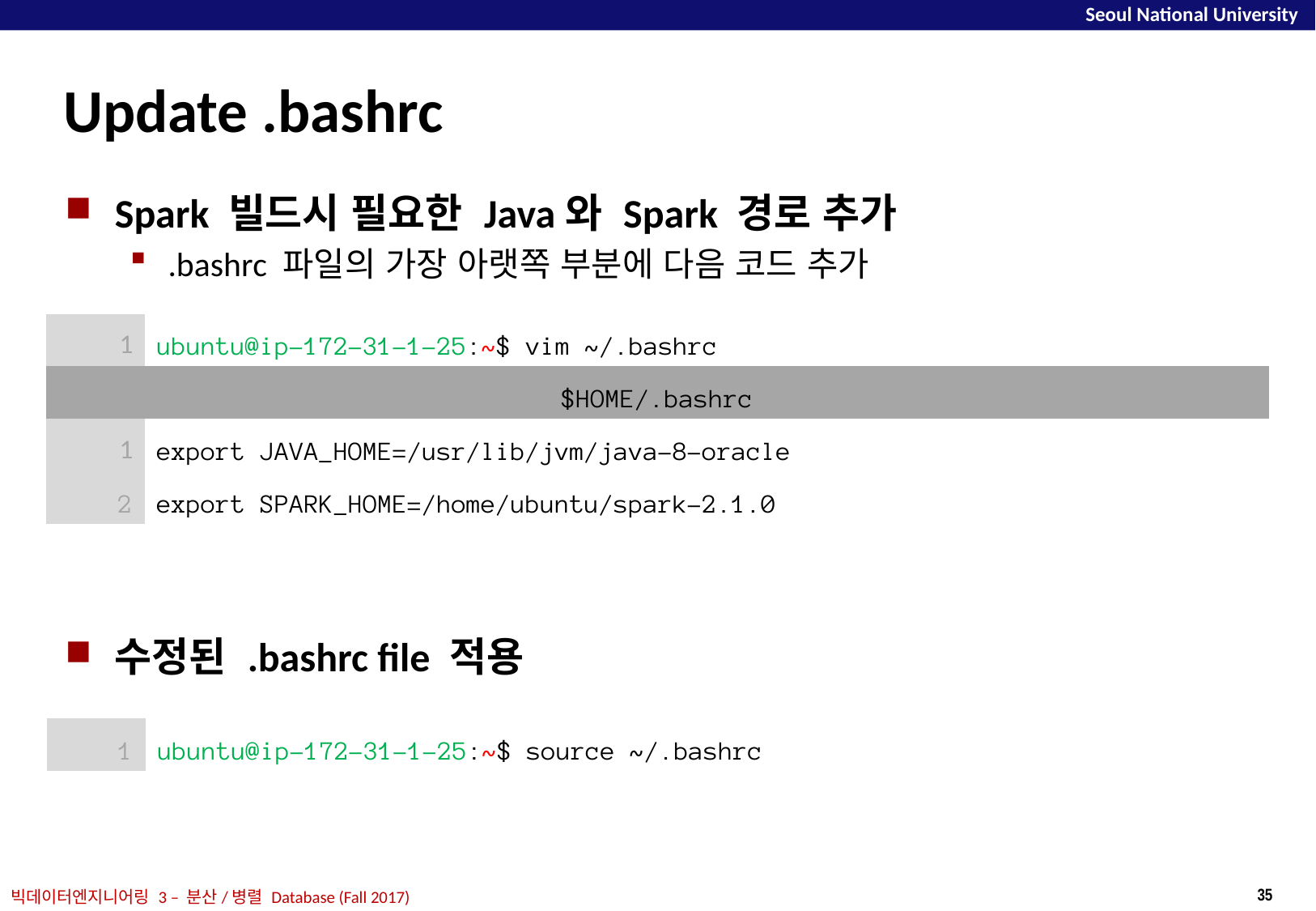

# Update .bashrc
Spark 빌드시 필요한 Java와 Spark 경로 추가
.bashrc 파일의 가장 아랫쪽 부분에 다음 코드 추가

수정된 .bashrc file 적용
| 1 | ubuntu@ip-172-31-1-25:~$ vim ~/.bashrc |
| --- | --- |
| $HOME/.bashrc |  |
| 1 | export JAVA\_HOME=/usr/lib/jvm/java-8-oracle |
| 2 | export SPARK\_HOME=/home/ubuntu/spark-2.1.0 |
| 1 | ubuntu@ip-172-31-1-25:~$ source ~/.bashrc |
| --- | --- |